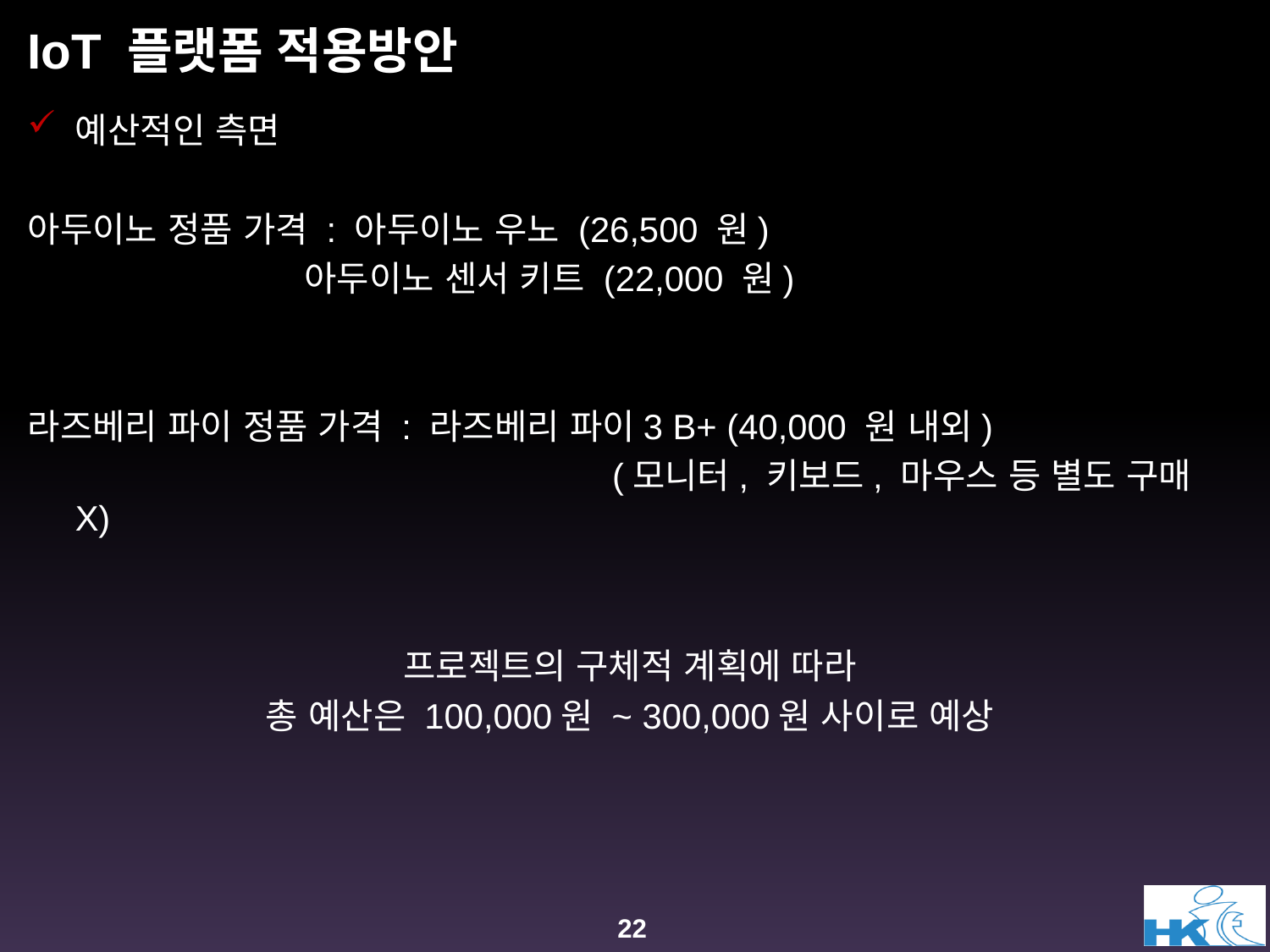

# IoT 플랫폼 적용방안
예산적인 측면

아두이노 정품 가격 : 아두이노 우노 (26,500 원)
                           아두이노 센서 키트 (22,000 원)

라즈베리 파이 정품 가격 : 라즈베리 파이3 B+ (40,000 원 내외)
					   (모니터, 키보드, 마우스 등 별도 구매 X)

프로젝트의 구체적 계획에 따라
총 예산은 100,000원 ~ 300,000원 사이로 예상

졸업작품 개발 투입 인력: 홍길동
일정: 2020년 2월 경

22